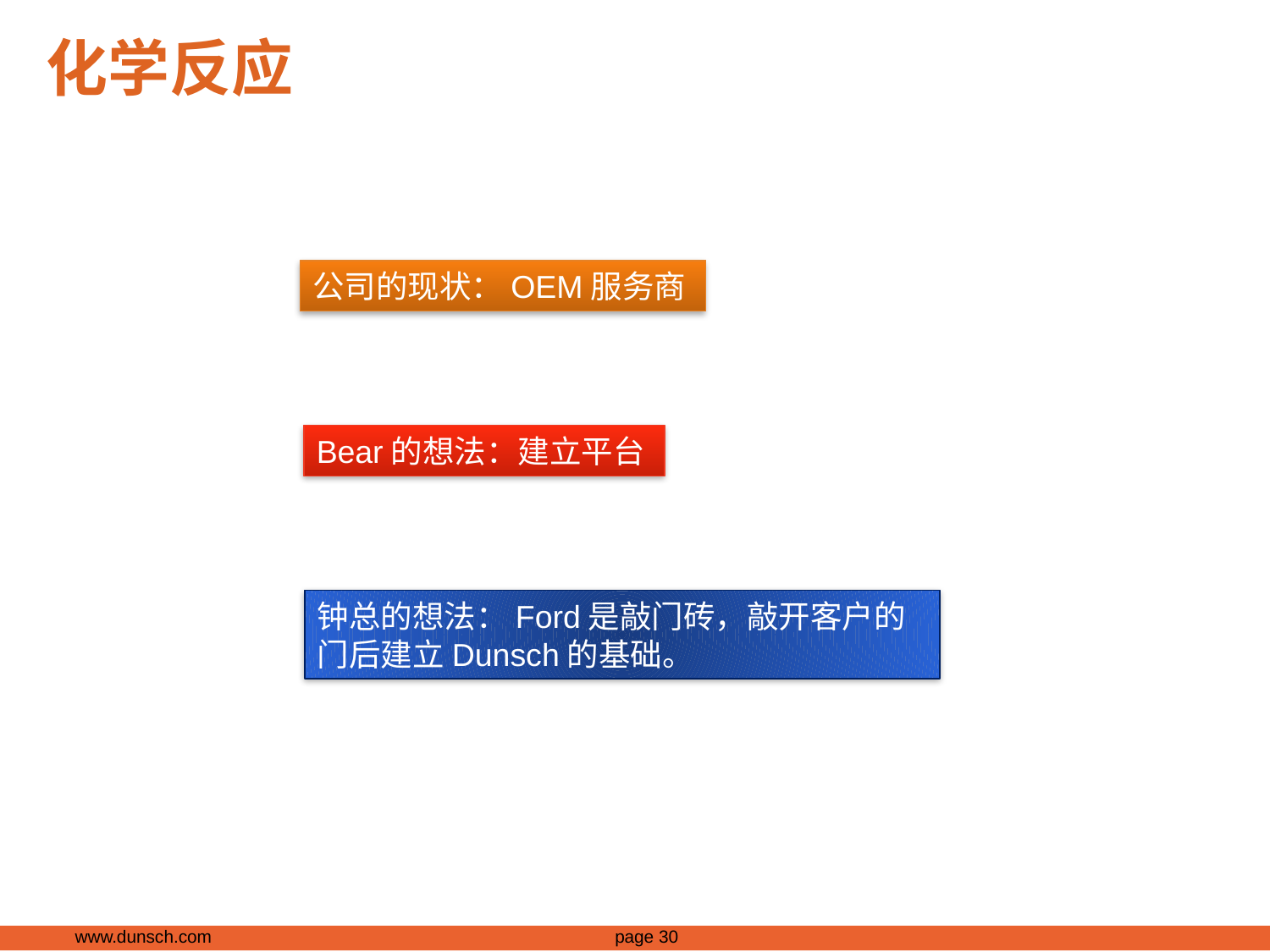

# 化学反应
公司的现状：OEM服务商
Bear的想法：建立平台
钟总的想法：Ford是敲门砖，敲开客户的门后建立Dunsch的基础。